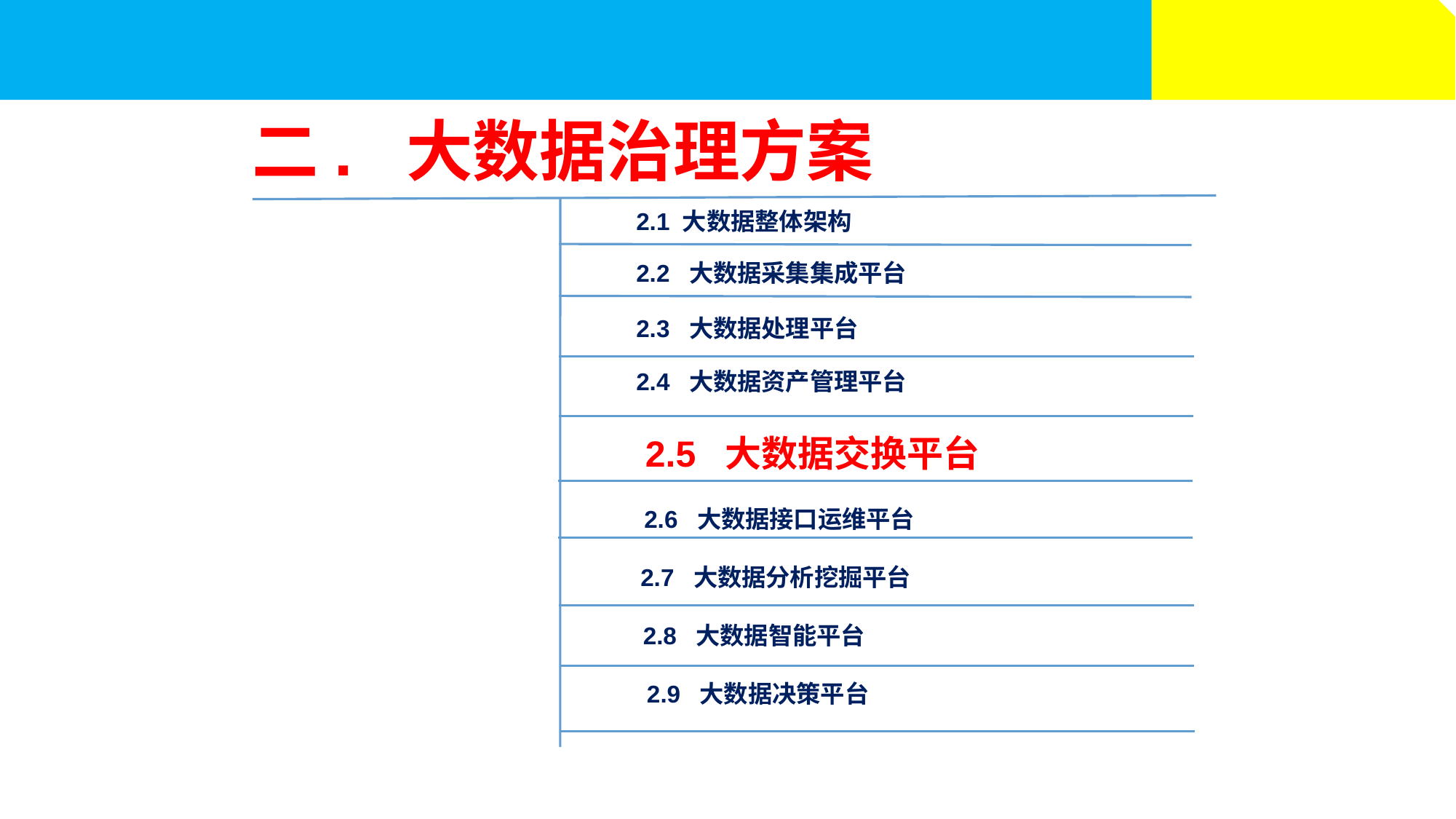

二.  大数据治理方案

2.1 大数据整体架构

2.2  大数据采集集成平台

2.3  大数据处理平台

2.4  大数据资产管理平台

2.5  大数据交换平台

2.6  大数据接口运维平台

2.7  大数据分析挖掘平台

2.8  大数据智能平台

2.9  大数据决策平台